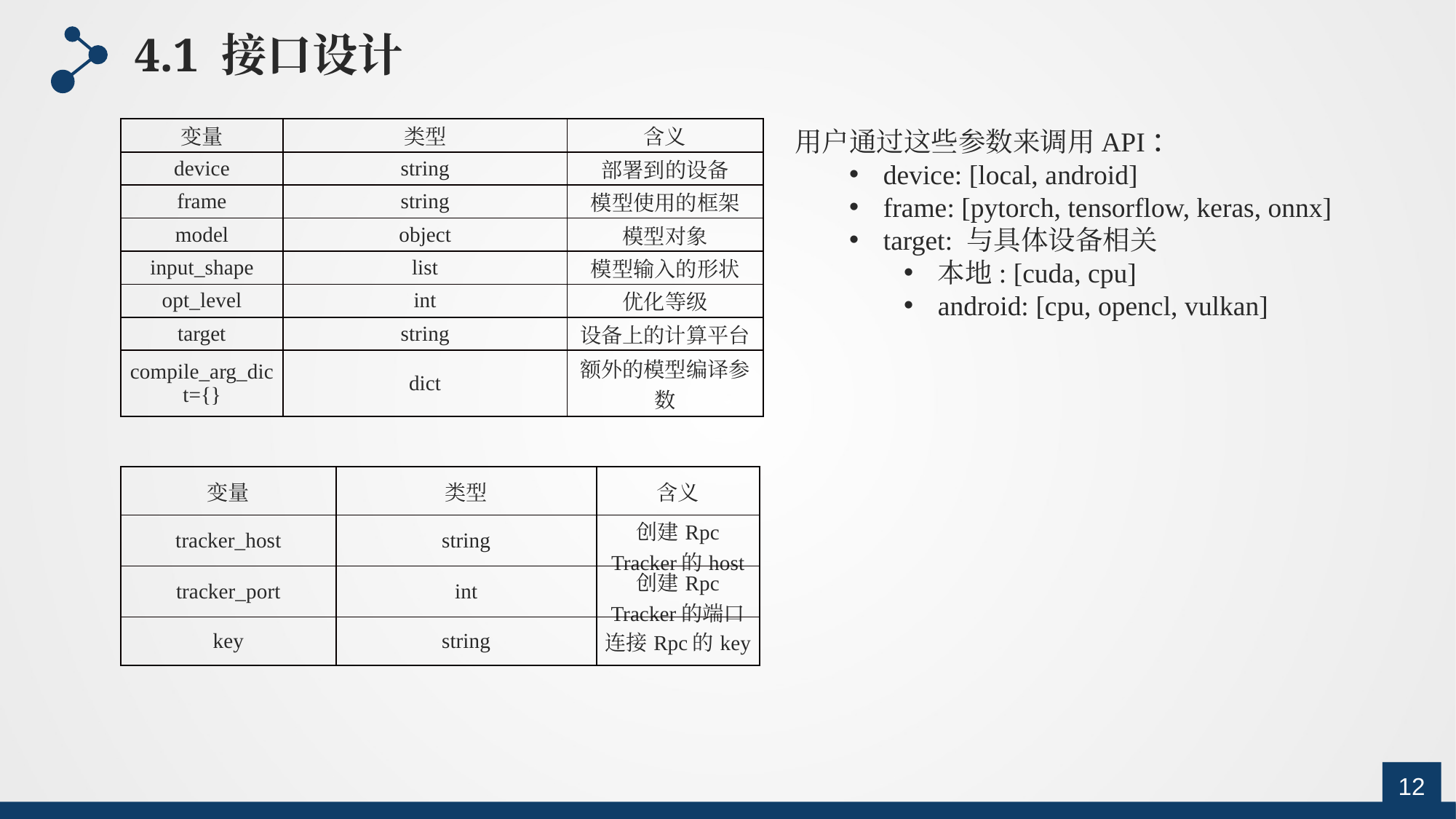

4.1 接口设计

| 变量 | 类型 | 含义 |
| --- | --- | --- |
| device | string | 部署到的设备 |
| frame | string | 模型使用的框架 |
| model | object | 模型对象 |
| input\_shape | list | 模型输入的形状 |
| opt\_level | int | 优化等级 |
| target | string | 设备上的计算平台 |
| compile\_arg\_dict={} | dict | 额外的模型编译参数 |
用户通过这些参数来调用API：
device: [local, android]
frame: [pytorch, tensorflow, keras, onnx]
target: 与具体设备相关
本地: [cuda, cpu]
android: [cpu, opencl, vulkan]
| 变量 | 类型 | 含义 |
| --- | --- | --- |
| tracker\_host | string | 创建Rpc Tracker的host |
| tracker\_port | int | 创建Rpc Tracker的端口 |
| key | string | 连接Rpc的key |